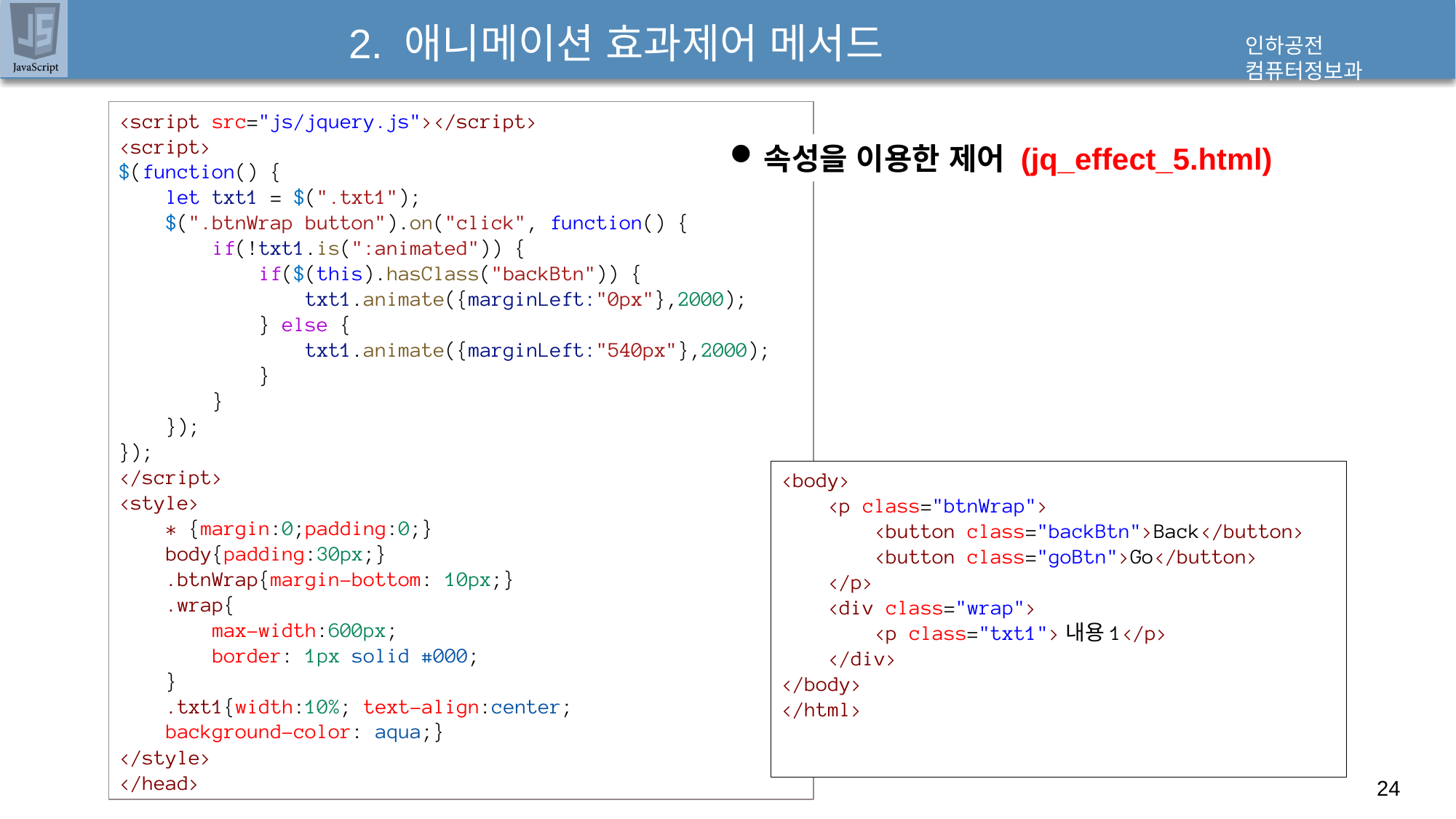

# 2. 애니메이션 효과제어 메서드
<script src="js/jquery.js"></script>
<script>
$(function() {
    let txt1 = $(".txt1");
    $(".btnWrap button").on("click", function() {
        if(!txt1.is(":animated")) {
            if($(this).hasClass("backBtn")) {
                txt1.animate({marginLeft:"0px"},2000);
            } else {
                txt1.animate({marginLeft:"540px"},2000);
            }
        }
    });
});
</script>
<style>
    * {margin:0;padding:0;}
    body{padding:30px;}
    .btnWrap{margin-bottom: 10px;}
    .wrap{
        max-width:600px;
        border: 1px solid #000;
    }
    .txt1{width:10%; text-align:center;
    background-color: aqua;}
</style>
</head>
속성을 이용한 제어 (jq_effect_5.html)
<body>
    <p class="btnWrap">
        <button class="backBtn">Back</button>
        <button class="goBtn">Go</button>
    </p>
    <div class="wrap">
        <p class="txt1">내용1</p>
    </div>
</body>
</html>